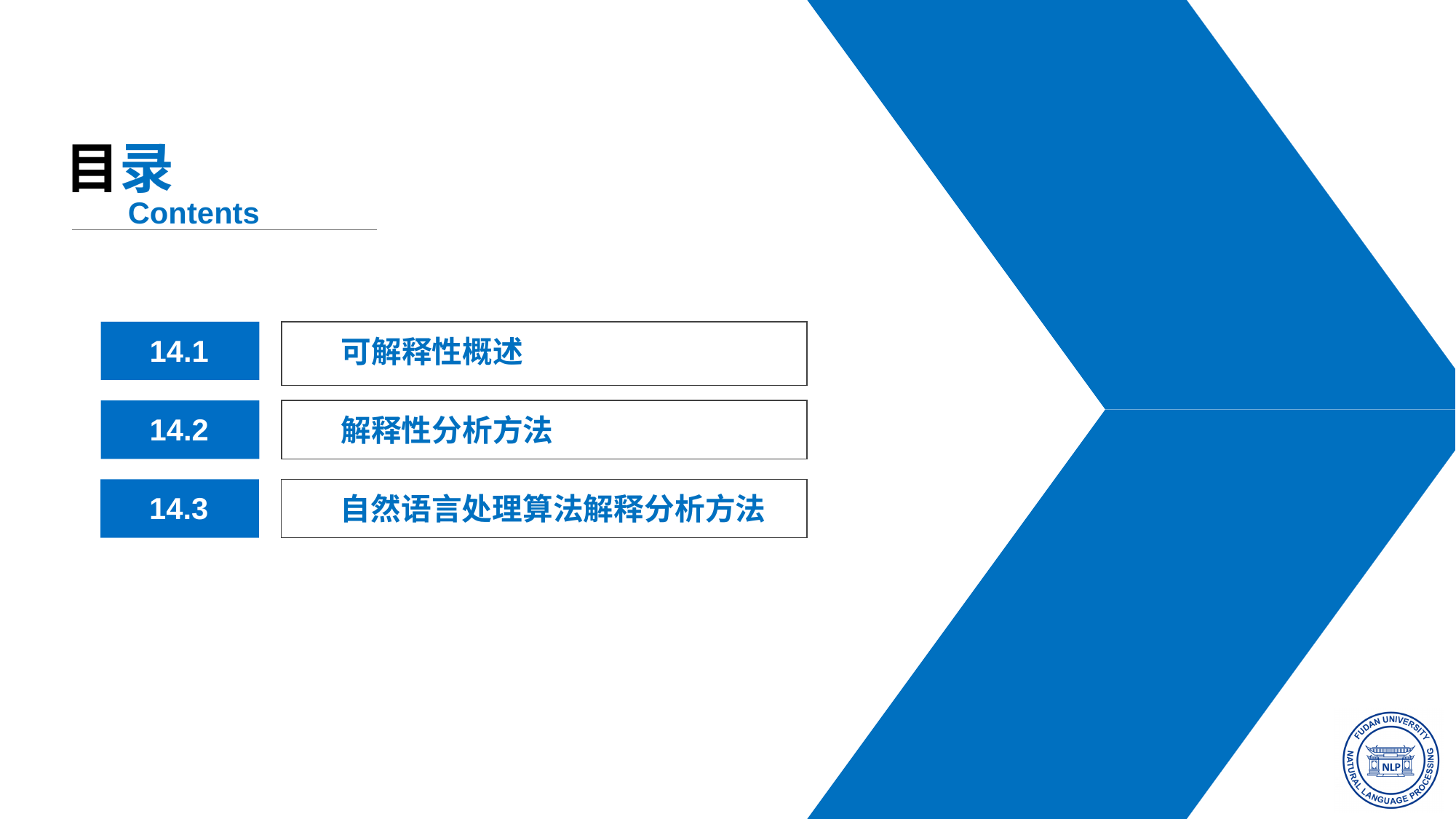

目录
Contents

可解释性概述

14.1

14.2

解释性分析方法

14.3

自然语言处理算法解释分析方法
2